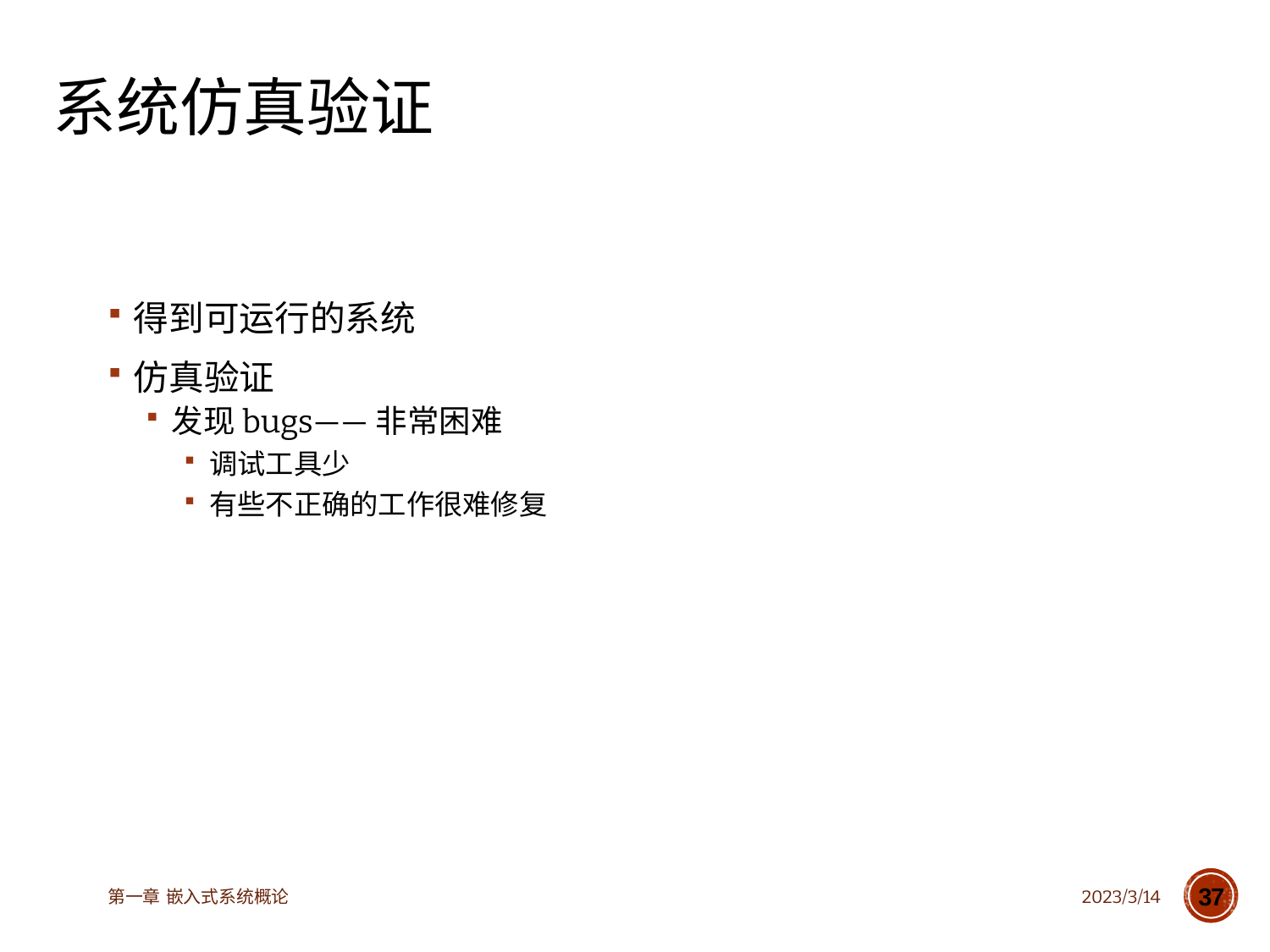

# 系统仿真验证
得到可运行的系统
仿真验证
发现bugs——非常困难
调试工具少
有些不正确的工作很难修复

第一章 嵌入式系统概论
2023/3/14
37